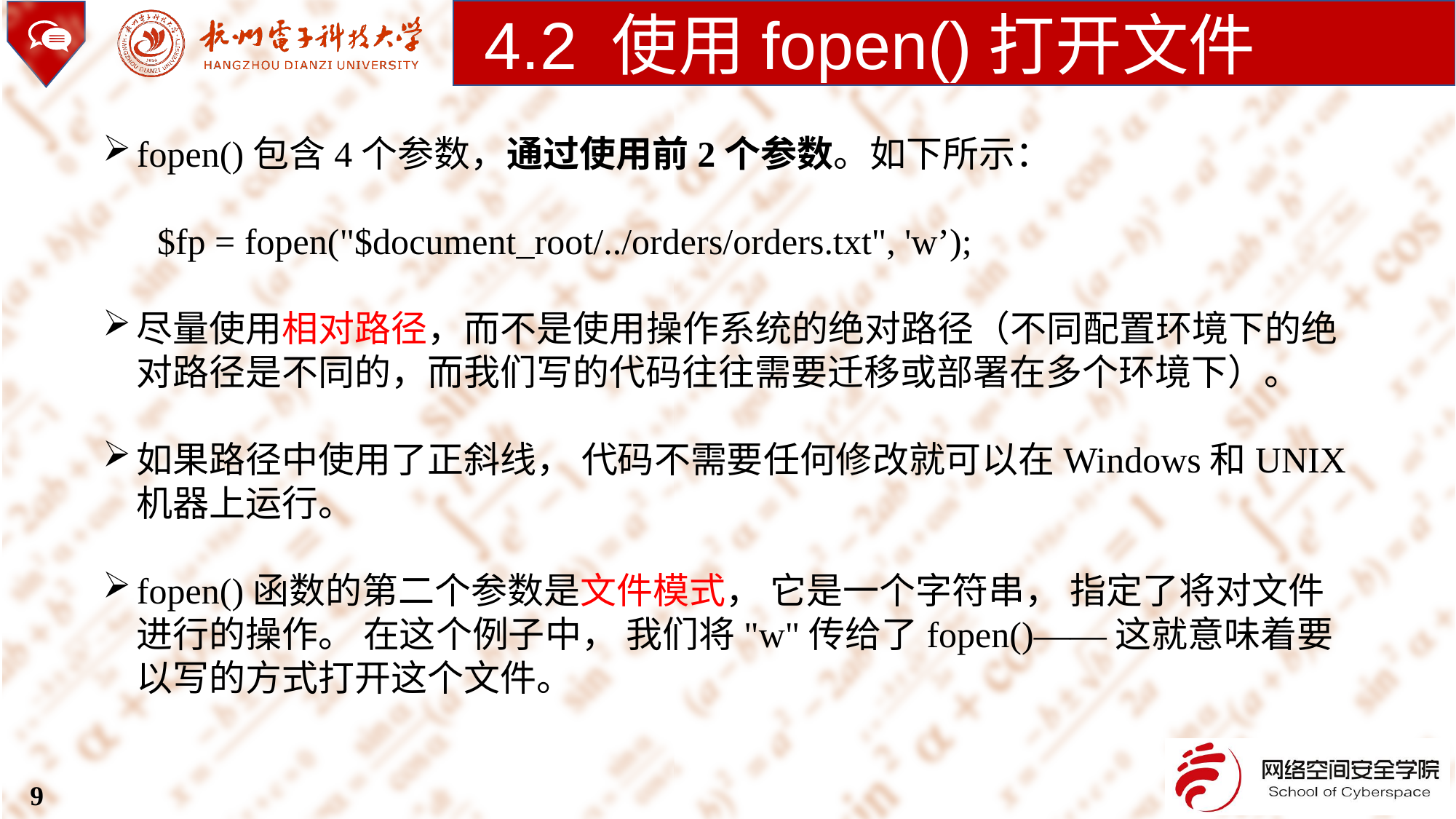

4.2 使用fopen()打开文件
fopen()包含4个参数，通过使用前2个参数。如下所示：

      $fp = fopen("$document_root/../orders/orders.txt", 'w’);

尽量使用相对路径，而不是使用操作系统的绝对路径（不同配置环境下的绝对路径是不同的，而我们写的代码往往需要迁移或部署在多个环境下）。

如果路径中使用了正斜线， 代码不需要任何修改就可以在Windows和UNIX机器上运行。

fopen()函数的第二个参数是文件模式， 它是一个字符串， 指定了将对文件进行的操作。 在这个例子中， 我们将"w"传给了fopen()——这就意味着要以写的方式打开这个文件。

9